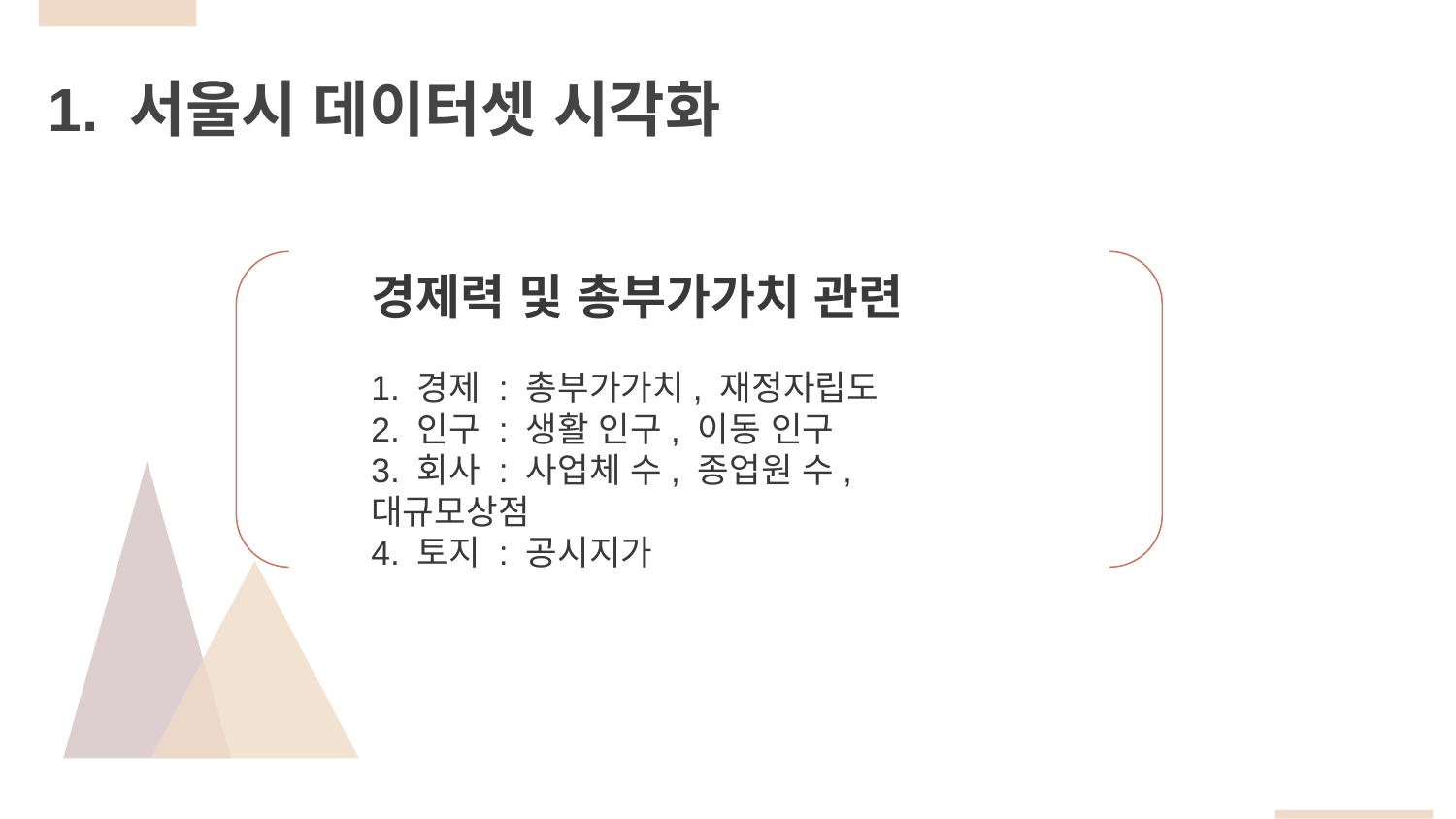

1. 서울시 데이터셋 시각화

경제력 및 총부가가치 관련
1. 경제 : 총부가가치, 재정자립도
2. 인구 : 생활 인구, 이동 인구
3. 회사 : 사업체 수, 종업원 수, 대규모상점
4. 토지 : 공시지가